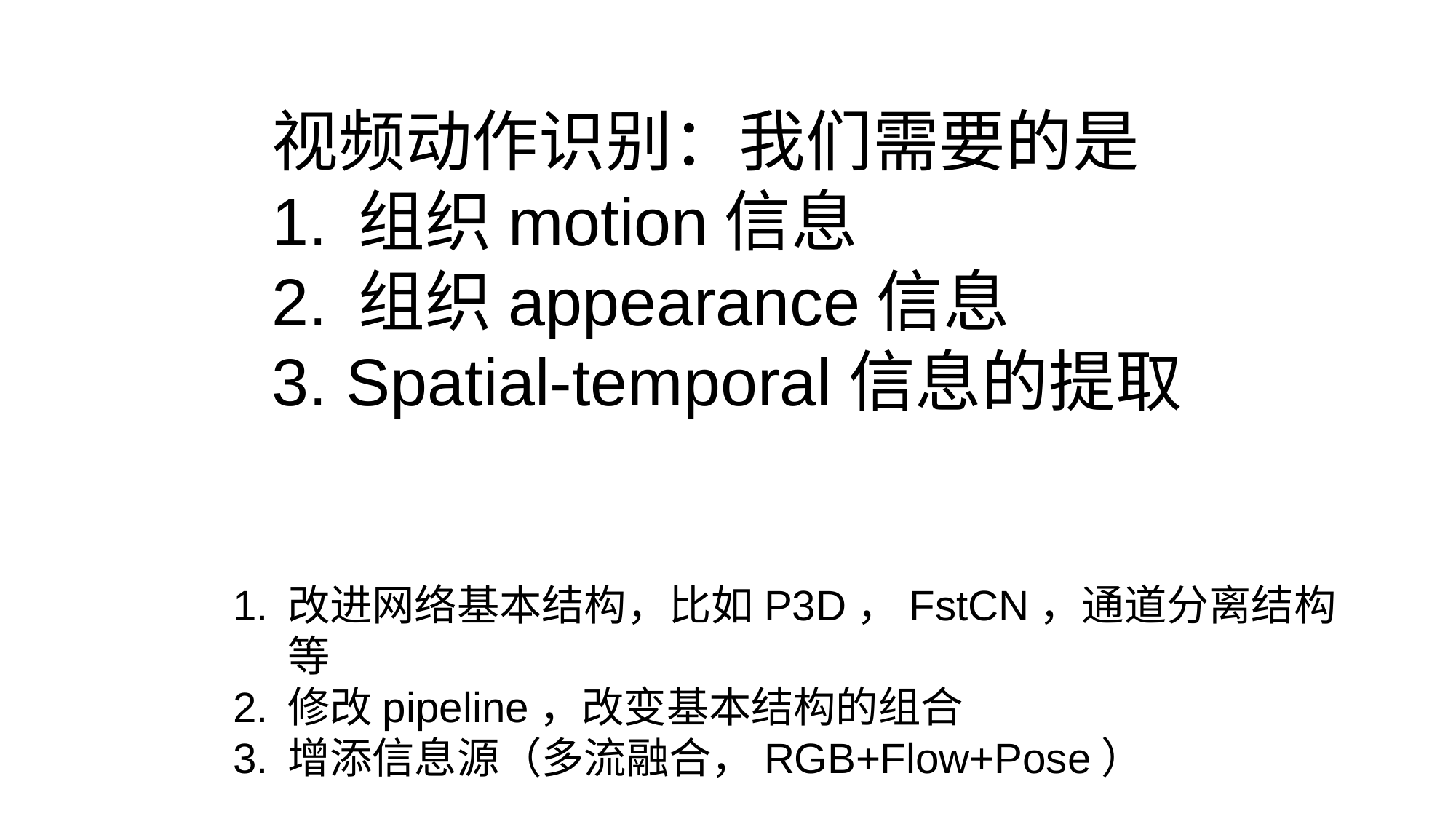

视频动作识别：我们需要的是
 组织motion信息
 组织appearance信息
 Spatial-temporal信息的提取
改进网络基本结构，比如P3D，FstCN，通道分离结构等
修改pipeline，改变基本结构的组合
增添信息源（多流融合，RGB+Flow+Pose）